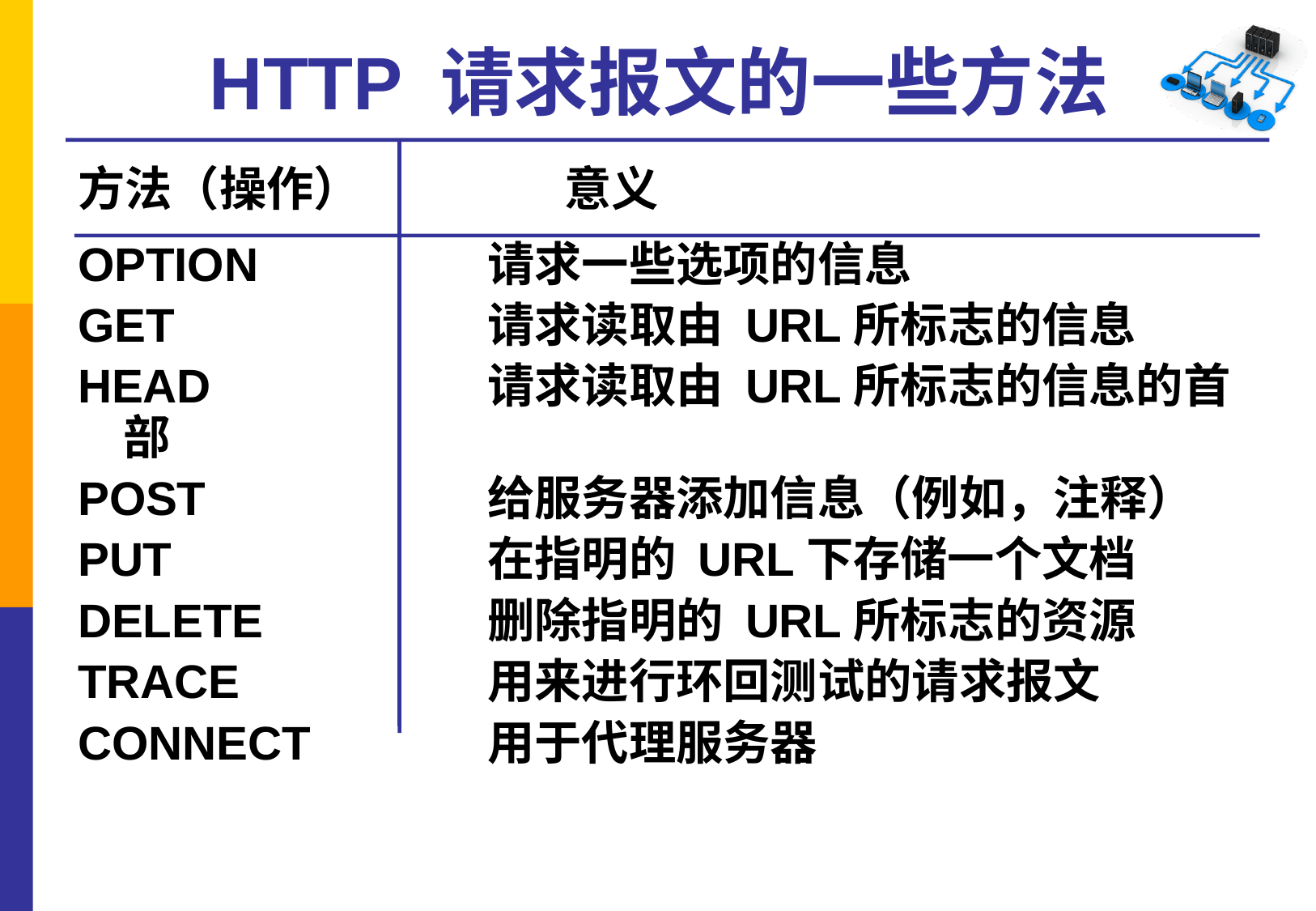

# HTTP 请求报文的一些方法
方法（操作）                   意义
OPTION   	    	请求一些选项的信息
GET              		请求读取由 URL所标志的信息
HEAD          		请求读取由 URL所标志的信息的首部
POST     		给服务器添加信息（例如，注释）
PUT        		在指明的 URL下存储一个文档
DELETE  		删除指明的 URL所标志的资源
TRACE       		用来进行环回测试的请求报文
CONNECT		用于代理服务器